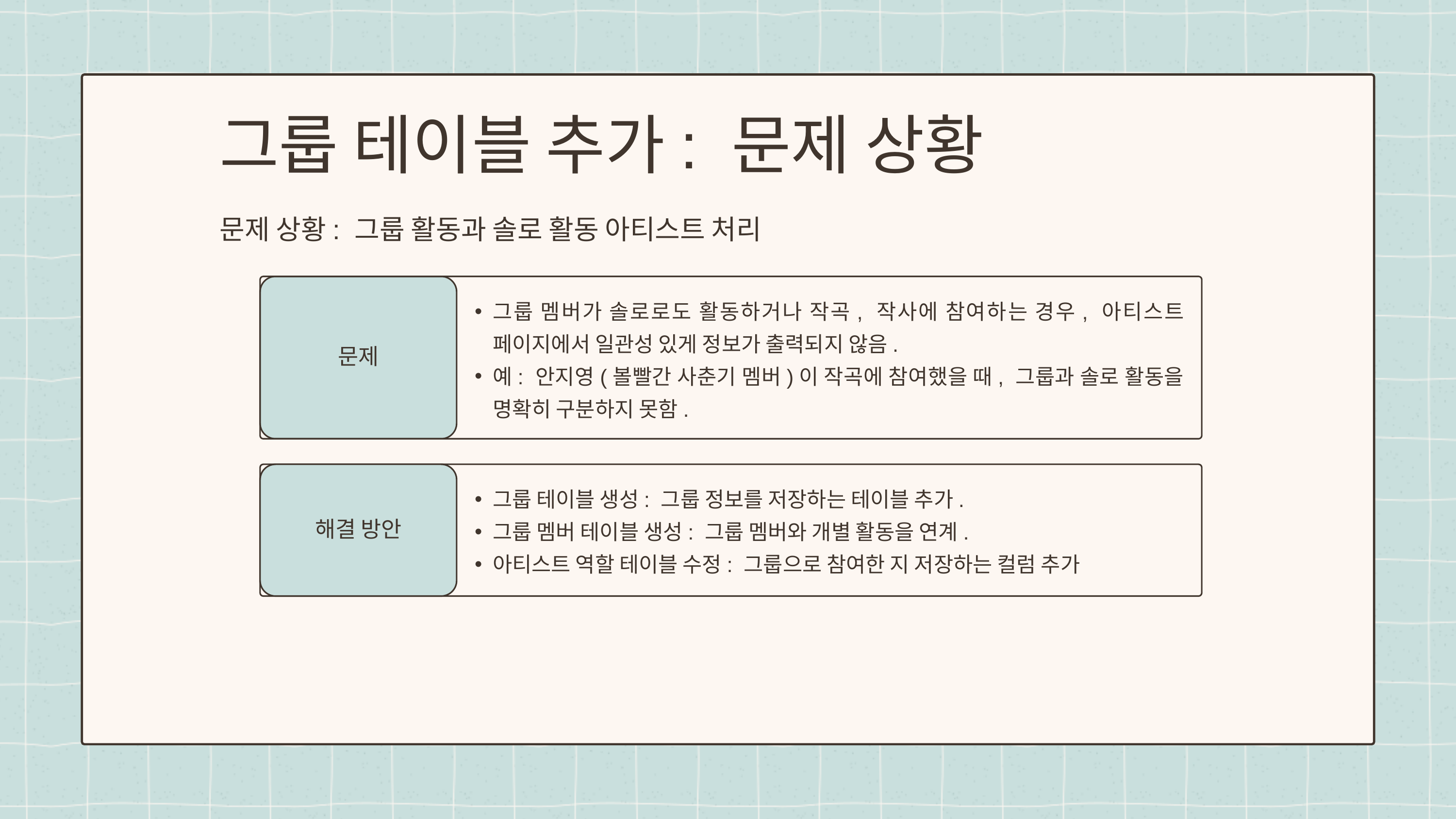

그룹 테이블 추가: 문제 상황
문제 상황: 그룹 활동과 솔로 활동 아티스트 처리

문제

그룹 멤버가 솔로로도 활동하거나 작곡, 작사에 참여하는 경우, 아티스트 페이지에서 일관성 있게 정보가 출력되지 않음.
예: 안지영(볼빨간 사춘기 멤버)이 작곡에 참여했을 때, 그룹과 솔로 활동을 명확히 구분하지 못함.

해결 방안
그룹 테이블 생성: 그룹 정보를 저장하는 테이블 추가.
그룹 멤버 테이블 생성: 그룹 멤버와 개별 활동을 연계.
아티스트 역할 테이블 수정: 그룹으로 참여한 지 저장하는 컬럼 추가